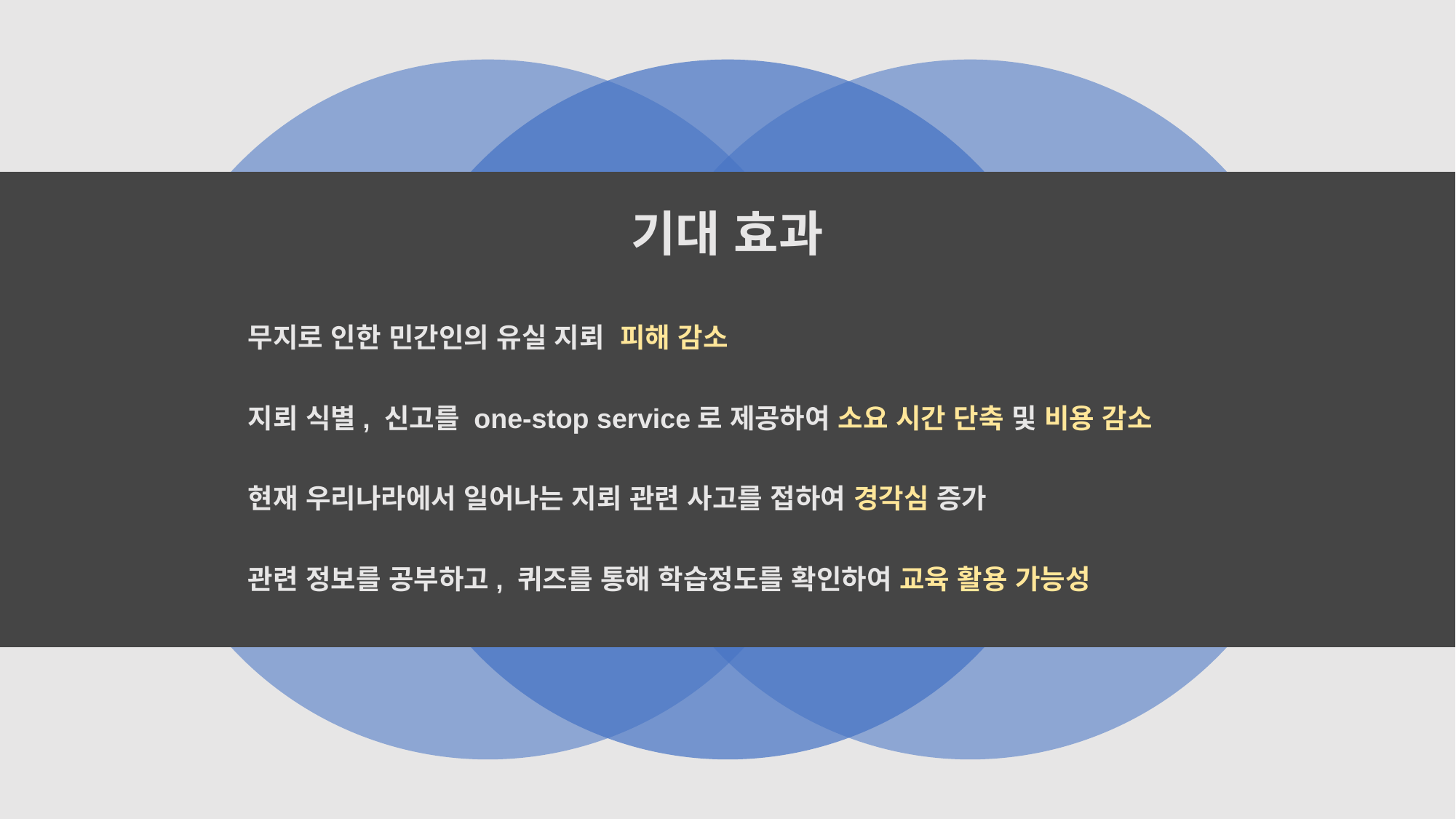

# 기대 효과
 무지로 인한 민간인의 유실 지뢰  피해 감소
 지뢰 식별, 신고를 one-stop service로 제공하여 소요 시간 단축 및 비용 감소
 현재 우리나라에서 일어나는 지뢰 관련 사고를 접하여 경각심 증가
 관련 정보를 공부하고, 퀴즈를 통해 학습정도를 확인하여 교육 활용 가능성